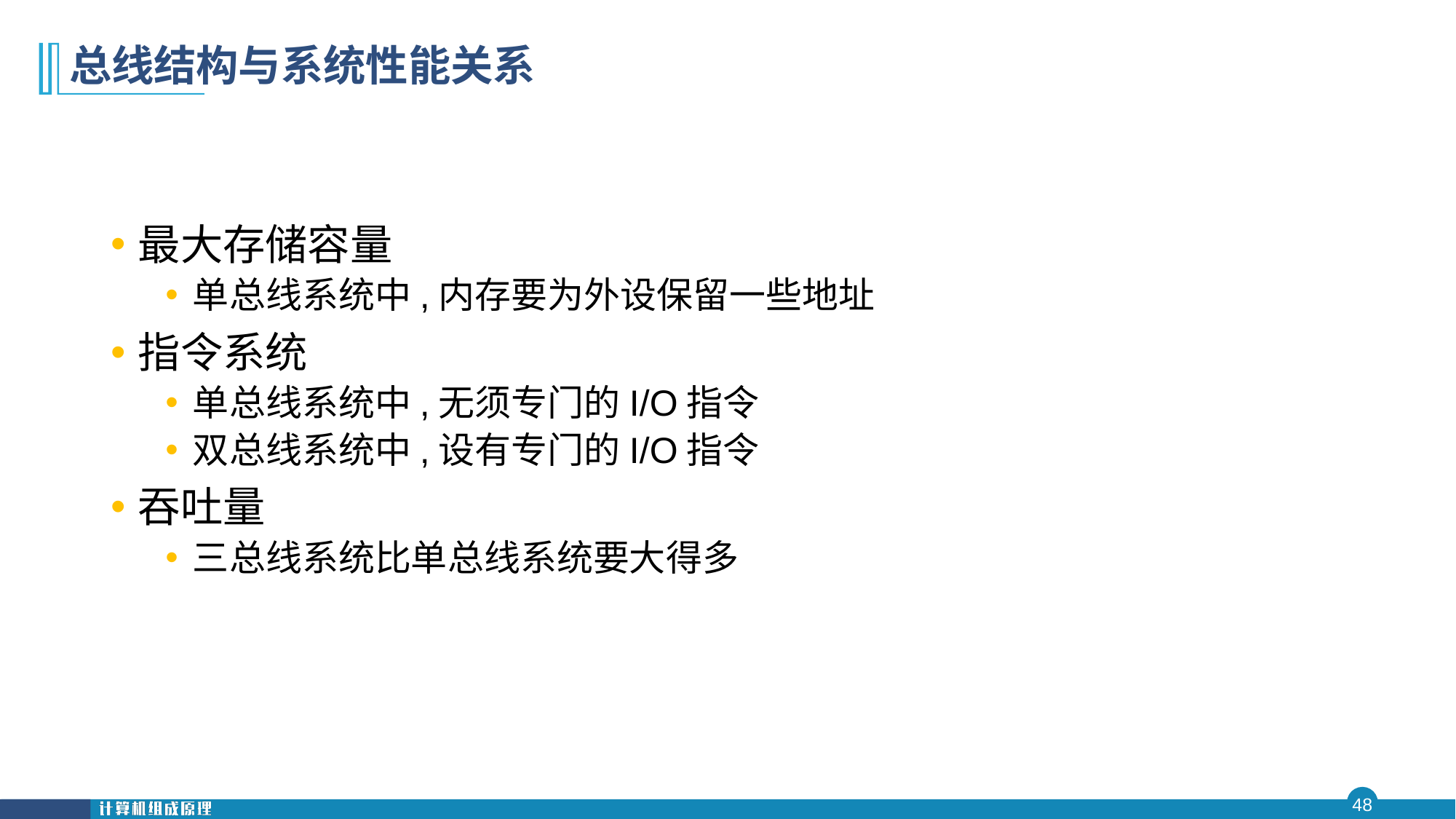

# 总线结构与系统性能关系
最大存储容量
单总线系统中,内存要为外设保留一些地址
指令系统
单总线系统中,无须专门的I/O指令
双总线系统中,设有专门的I/O指令
吞吐量
三总线系统比单总线系统要大得多